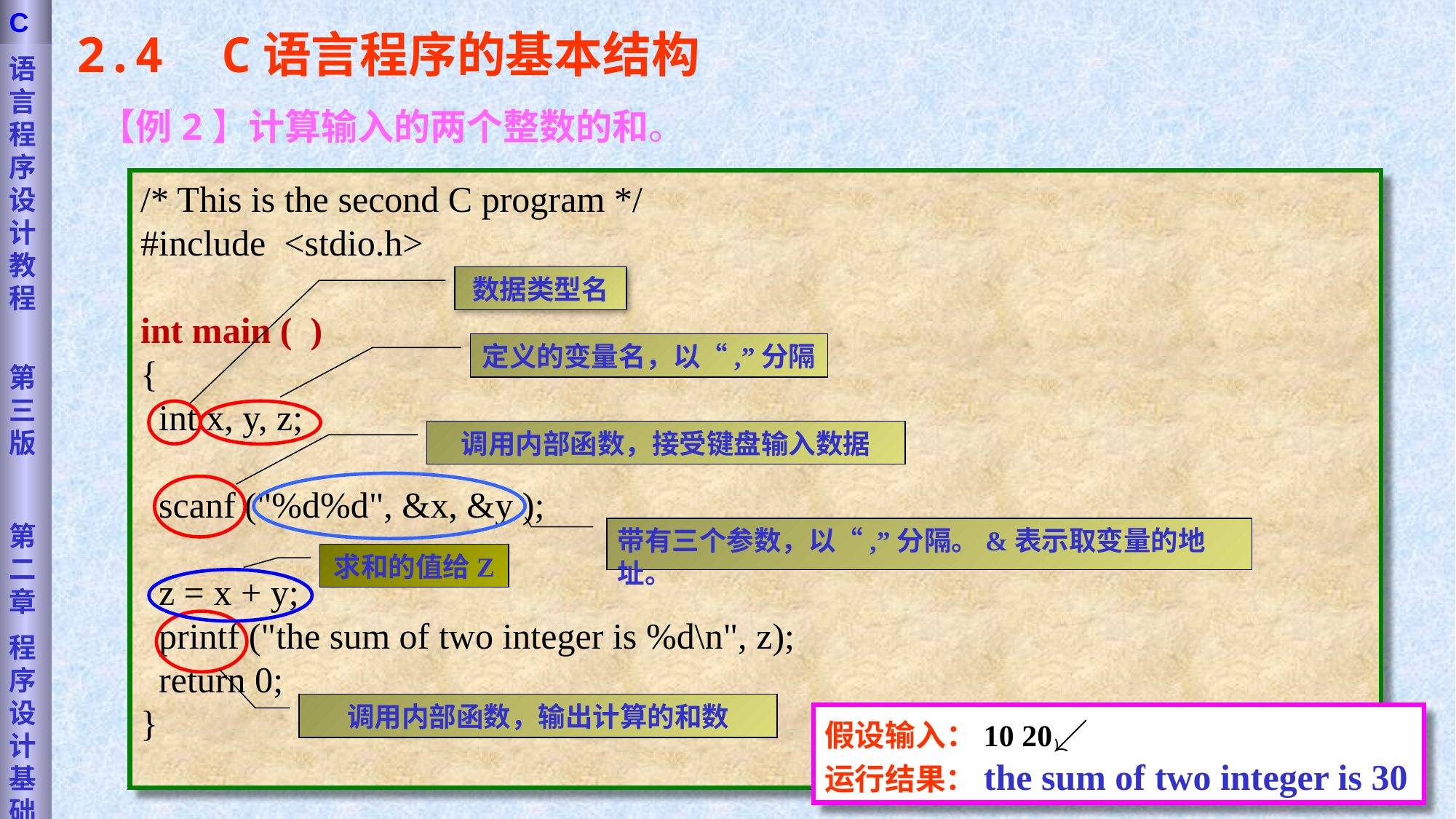

语言程序设计教程
第三版

第二章
程序设计基础
C
2.4  C语言程序的基本结构
【例2】计算输入的两个整数的和。
/* This is the second C program */
#include  <stdio.h>

int main (  )
{
  int x, y, z;

  scanf ("%d%d", &x, &y );

  z = x + y;
  printf ("the sum of two integer is %d\n", z);
  return 0;
}
数据类型名

定义的变量名，以“,”分隔

调用内部函数，接受键盘输入数据

带有三个参数，以“,”分隔。&表示取变量的地址。
求和的值给Z

调用内部函数，输出计算的和数
假设输入：10 20↙
运行结果：the sum of two integer is 30